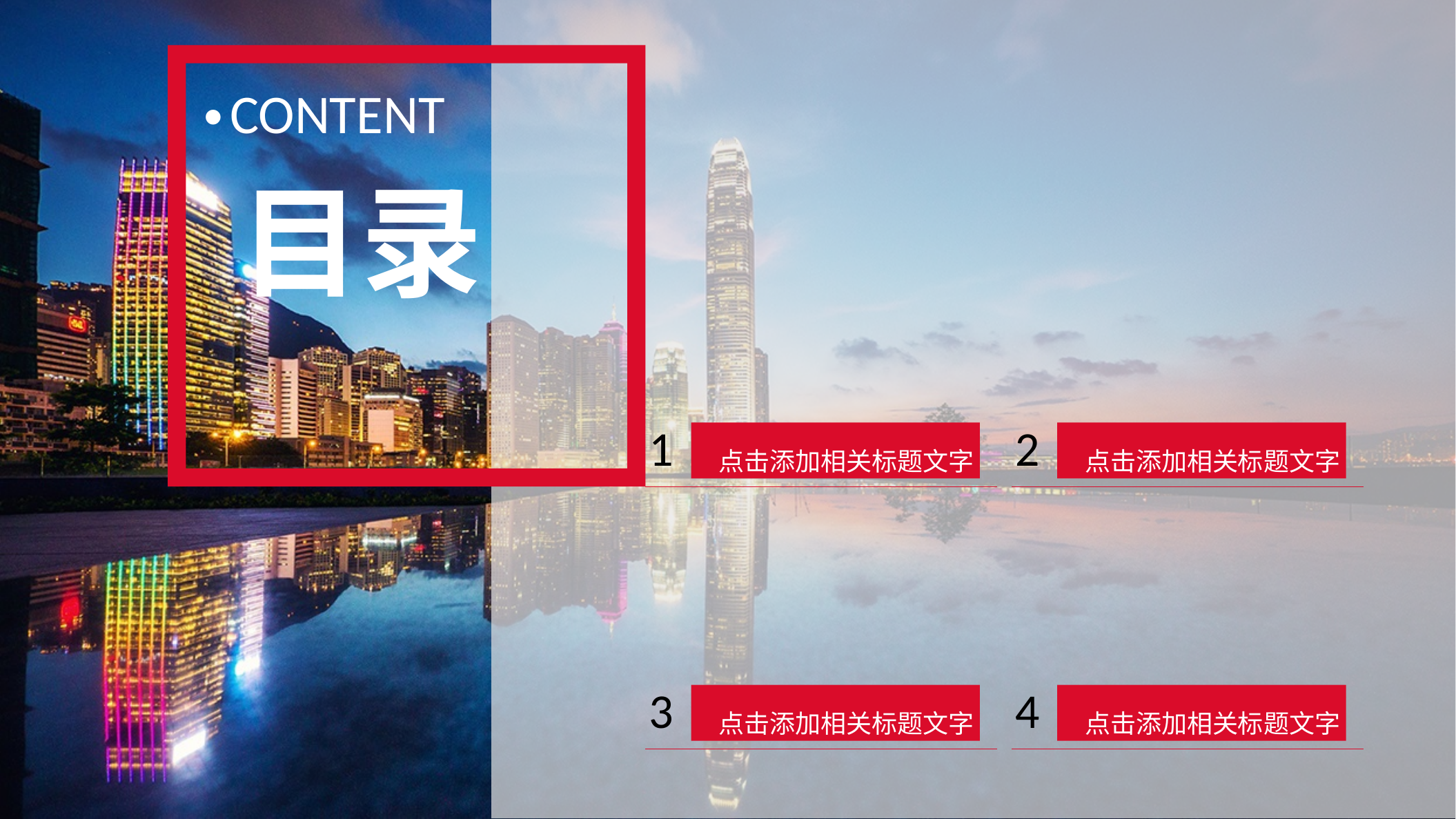

CONTENT
目录

1
点击添加相关标题文字
2
点击添加相关标题文字
3
点击添加相关标题文字
4
点击添加相关标题文字